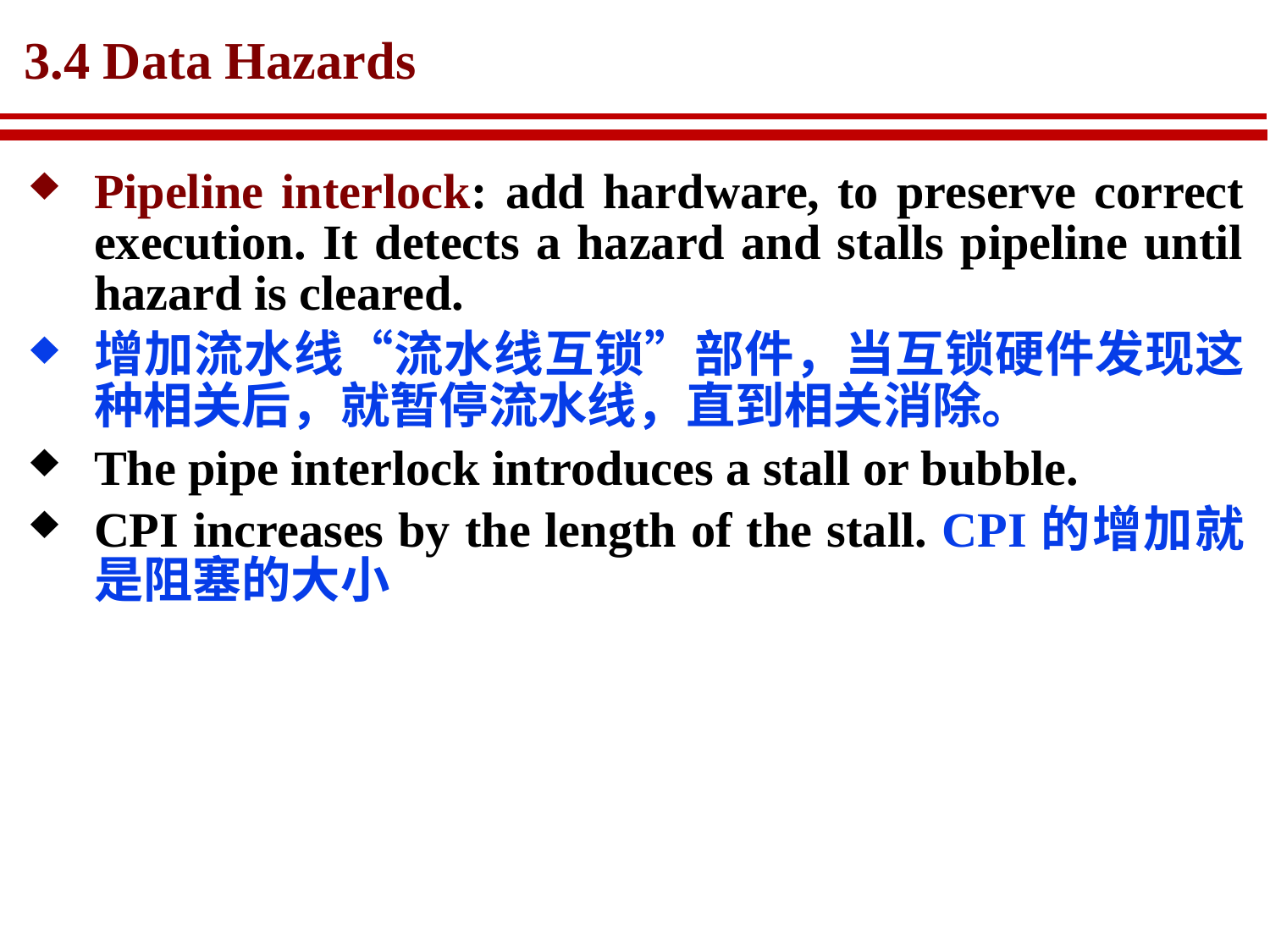

# 3.4 Data Hazards
Pipeline interlock: add hardware, to preserve correct execution. It detects a hazard and stalls pipeline until hazard is cleared.
增加流水线“流水线互锁”部件，当互锁硬件发现这种相关后，就暂停流水线，直到相关消除。
The pipe interlock introduces a stall or bubble.
CPI increases by the length of the stall. CPI的增加就是阻塞的大小